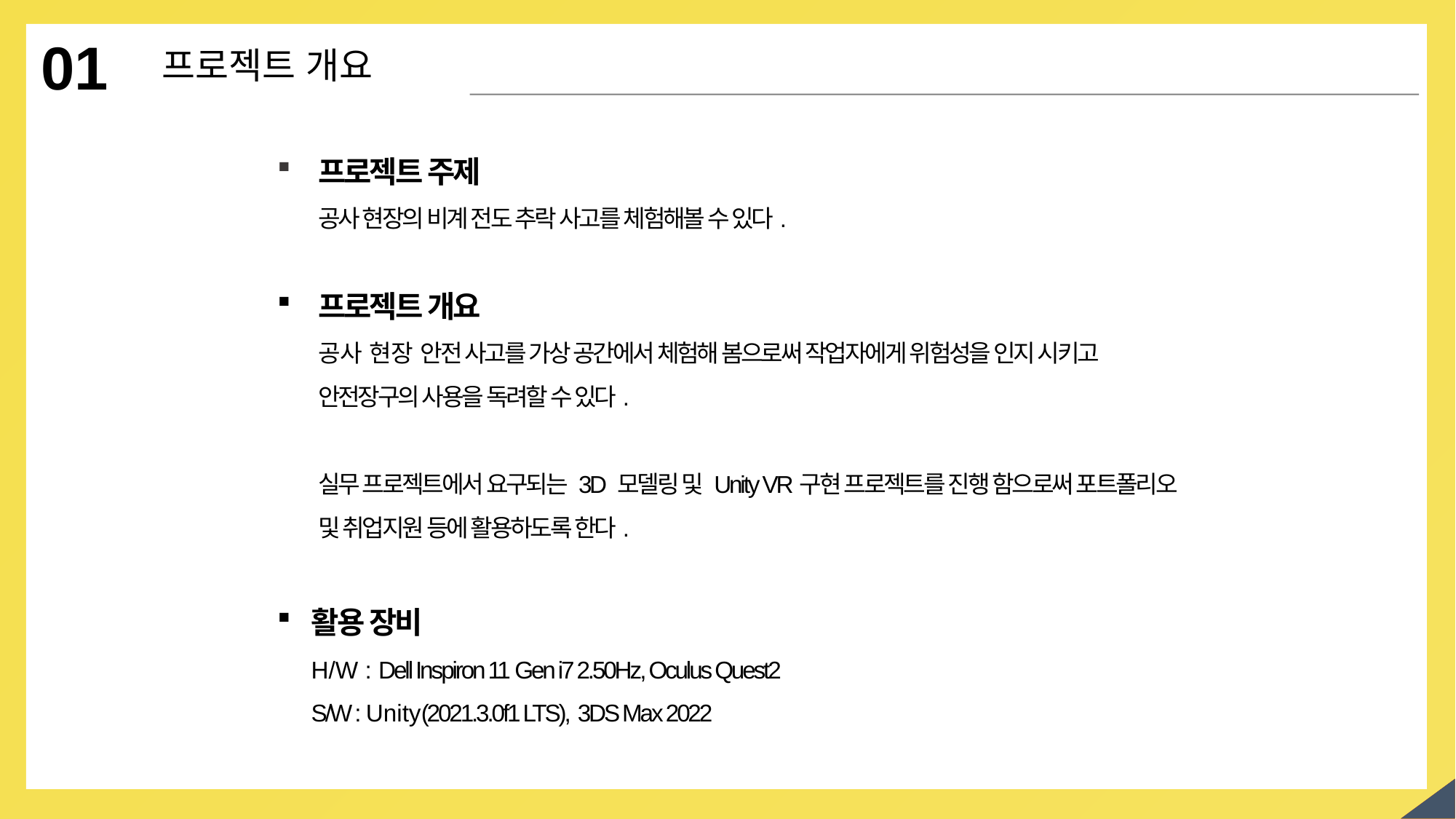

01

프로젝트 개요

프로젝트 주제
공사 현장의 비계 전도 추락 사고를 체험해볼 수 있다.
프로젝트 개요
공사 현장 안전 사고를 가상 공간에서 체험해 봄으로써 작업자에게 위험성을 인지 시키고 안전장구의 사용을 독려할 수 있다.
실무 프로젝트에서 요구되는 3D 모델링 및 Unity VR구현 프로젝트를 진행 함으로써 포트폴리오 및 취업지원 등에 활용하도록 한다.

활용 장비
H/W : Dell Inspiron 11 Gen i7 2.50Hz, Oculus Quest2
S/W : Unity(2021.3.0f1 LTS),  3DS Max 2022